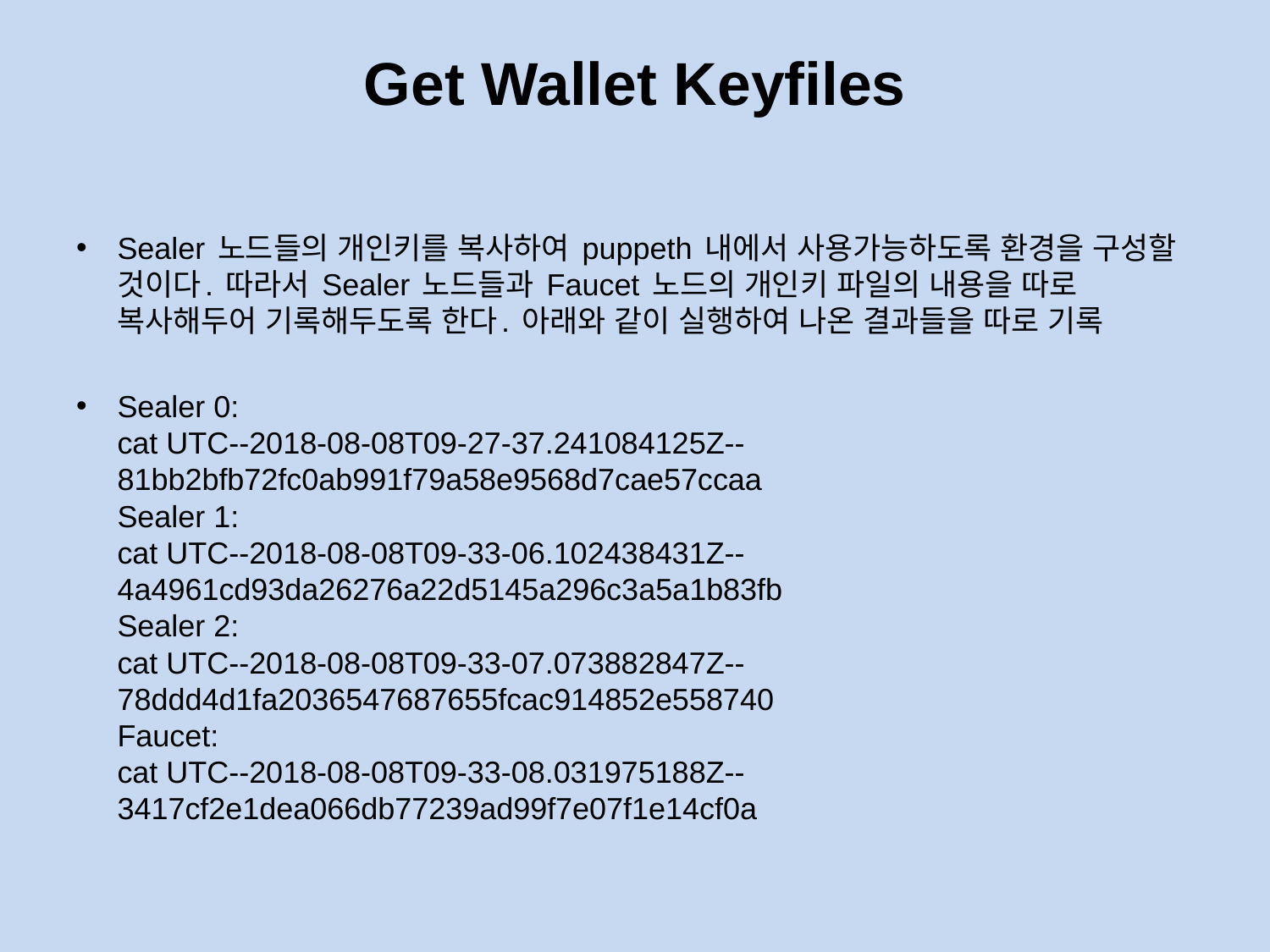

# Get Wallet Keyfiles
Sealer 노드들의 개인키를 복사하여 puppeth 내에서 사용가능하도록 환경을 구성할 것이다. 따라서 Sealer 노드들과 Faucet 노드의 개인키 파일의 내용을 따로 복사해두어 기록해두도록 한다. 아래와 같이 실행하여 나온 결과들을 따로 기록

Sealer 0:
cat UTC--2018-08-08T09-27-37.241084125Z--81bb2bfb72fc0ab991f79a58e9568d7cae57ccaa
Sealer 1:
cat UTC--2018-08-08T09-33-06.102438431Z--4a4961cd93da26276a22d5145a296c3a5a1b83fb
Sealer 2:
cat UTC--2018-08-08T09-33-07.073882847Z--78ddd4d1fa2036547687655fcac914852e558740
Faucet:
cat UTC--2018-08-08T09-33-08.031975188Z--3417cf2e1dea066db77239ad99f7e07f1e14cf0a